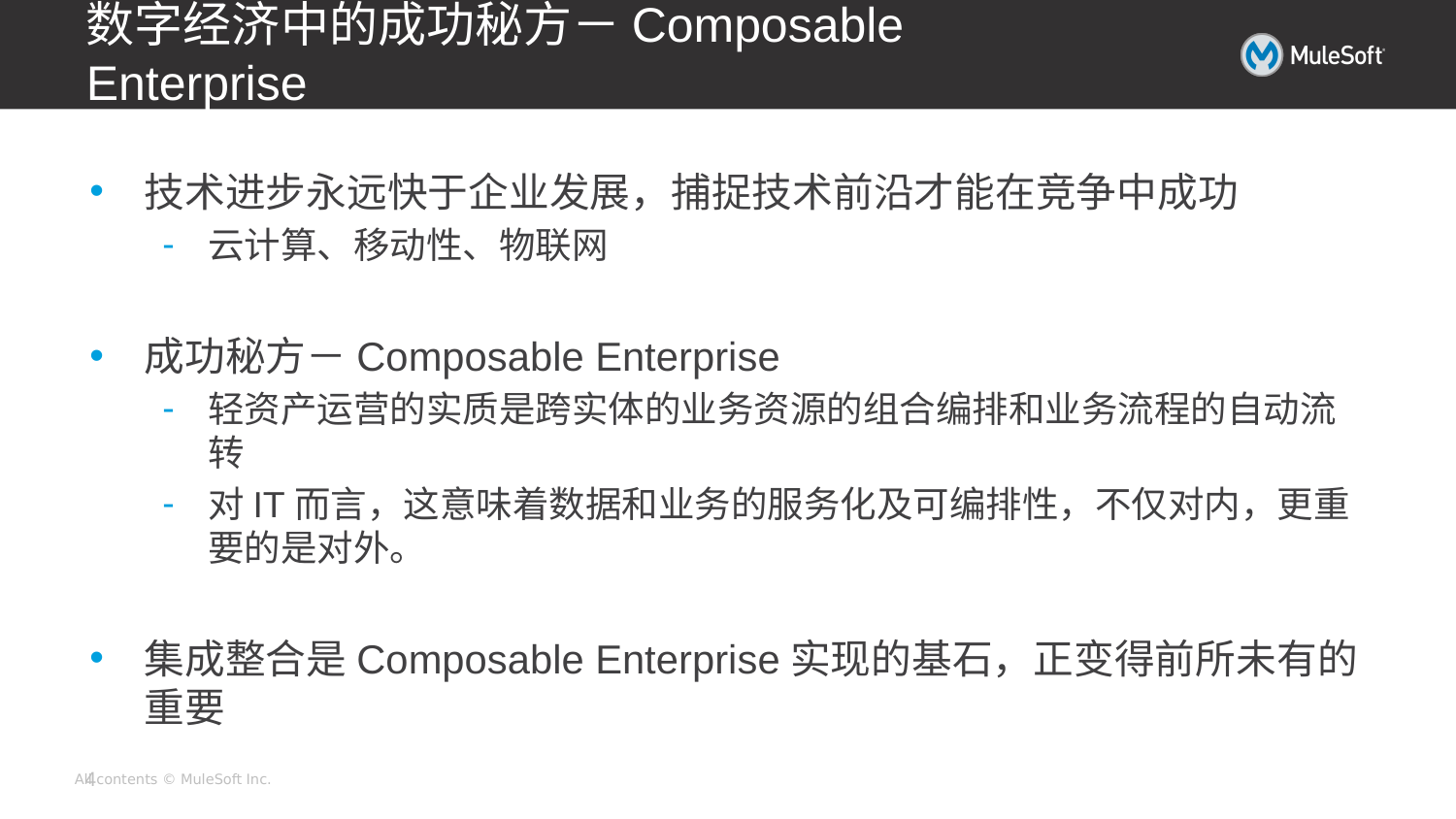

数字经济中的成功秘方－Composable Enterprise
技术进步永远快于企业发展，捕捉技术前沿才能在竞争中成功
云计算、移动性、物联网

成功秘方－Composable Enterprise
轻资产运营的实质是跨实体的业务资源的组合编排和业务流程的自动流转
对IT而言，这意味着数据和业务的服务化及可编排性，不仅对内，更重要的是对外。

集成整合是Composable Enterprise实现的基石，正变得前所未有的重要